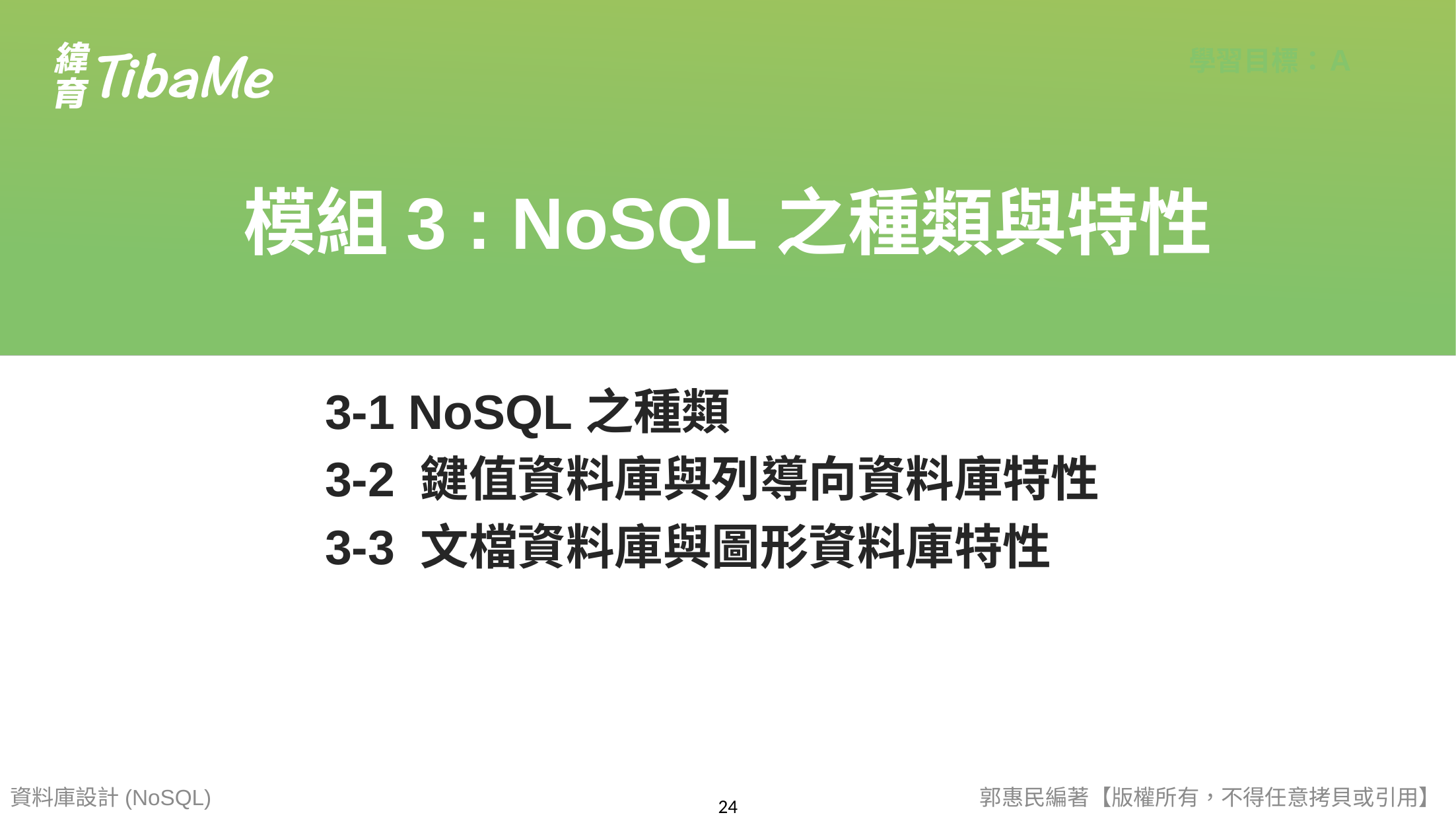

模組3 : NoSQL之種類與特性
3-1 NoSQL之種類
3-2 鍵值資料庫與列導向資料庫特性
3-3 文檔資料庫與圖形資料庫特性
資料庫設計(NoSQL)
郭惠民編著【版權所有，不得任意拷貝或引用】